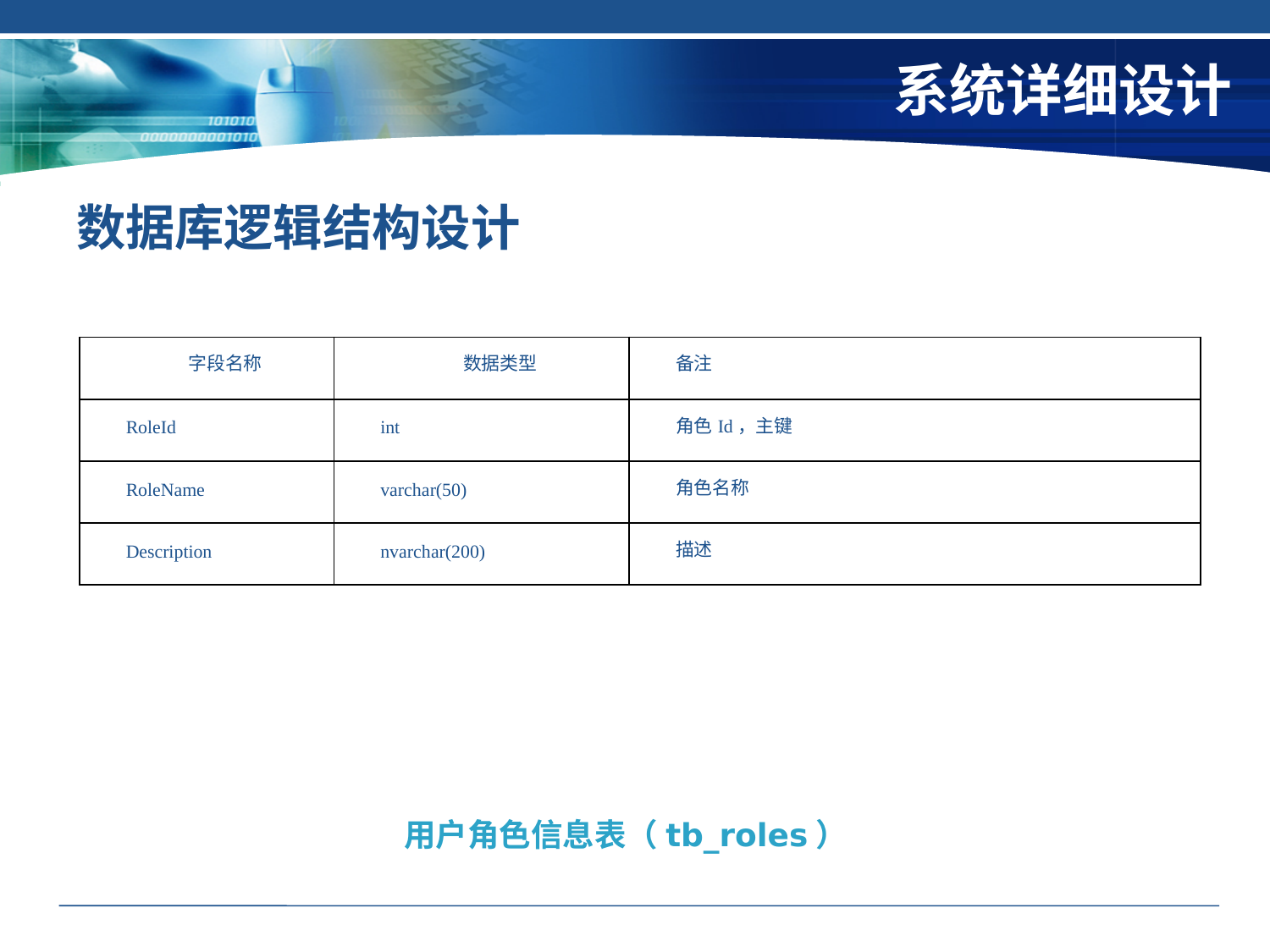

# 系统详细设计
数据库逻辑结构设计

用户角色信息表（tb_roles）

| 字段名称 | 数据类型 | 备注 |
| --- | --- | --- |
| RoleId | int | 角色Id，主键 |
| RoleName | varchar(50) | 角色名称 |
| Description | nvarchar(200) | 描述 |